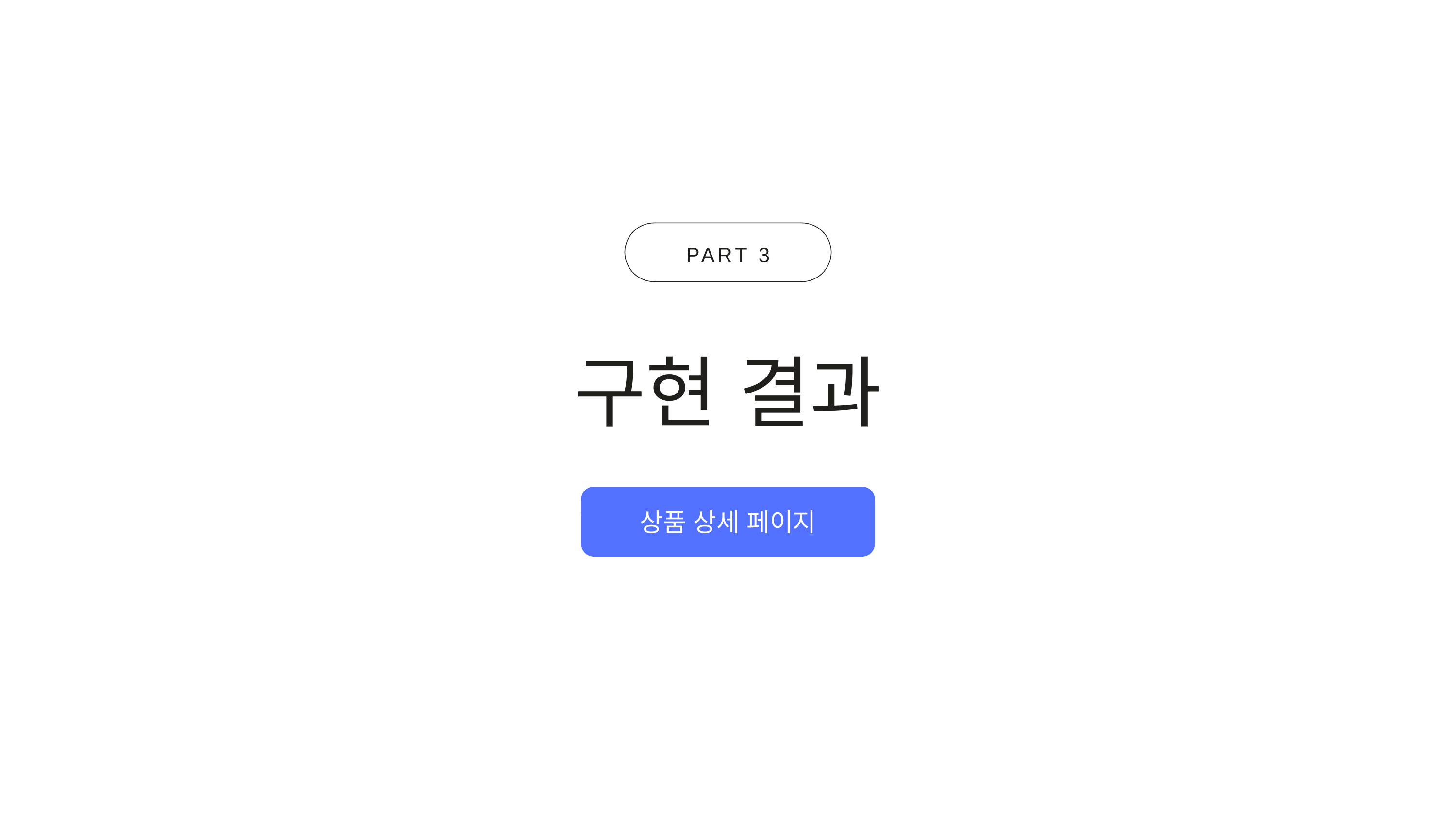

PART 3
구현 결과
상품 상세 페이지